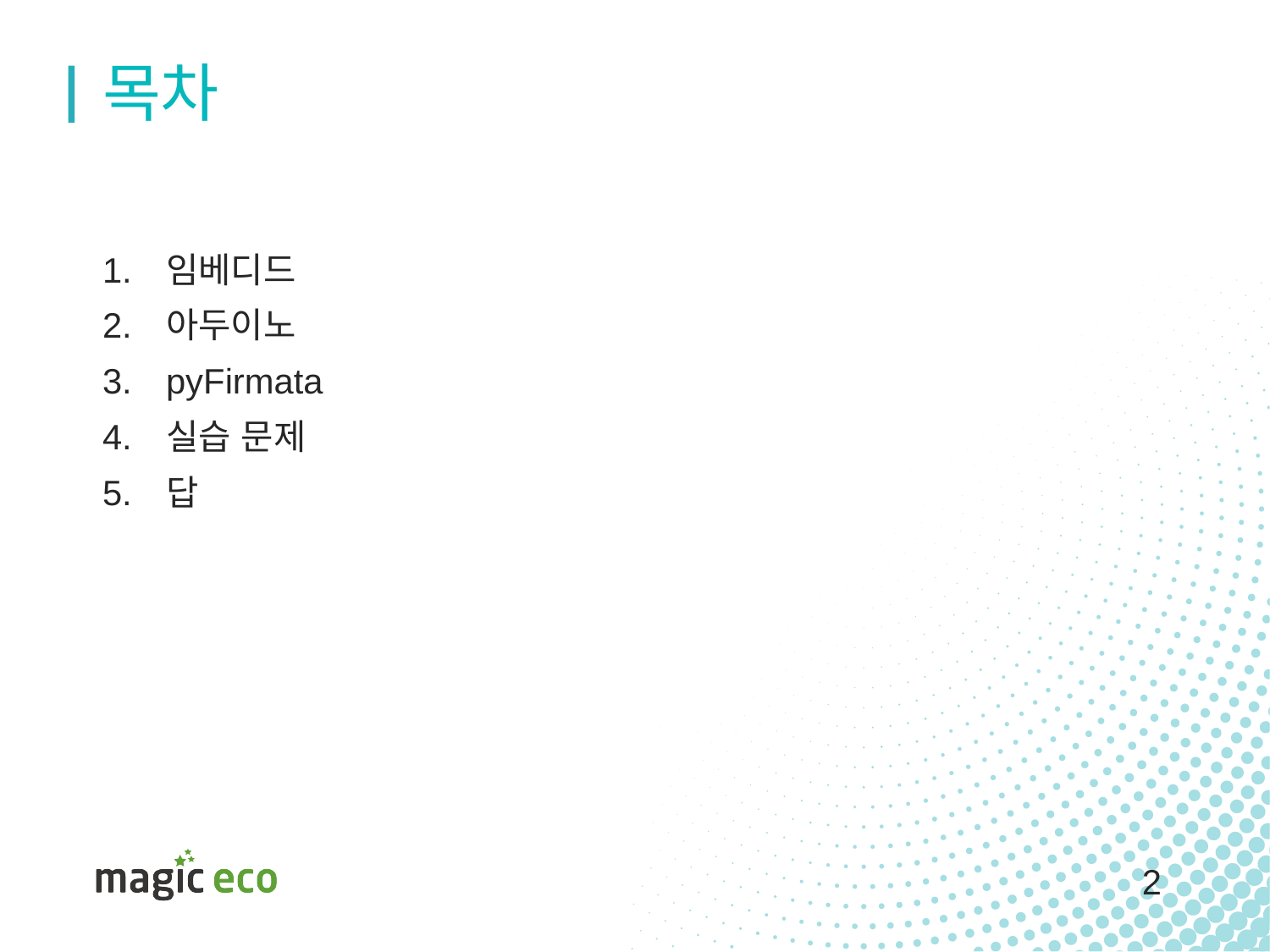

# 목차

임베디드
아두이노
pyFirmata
실습 문제
답